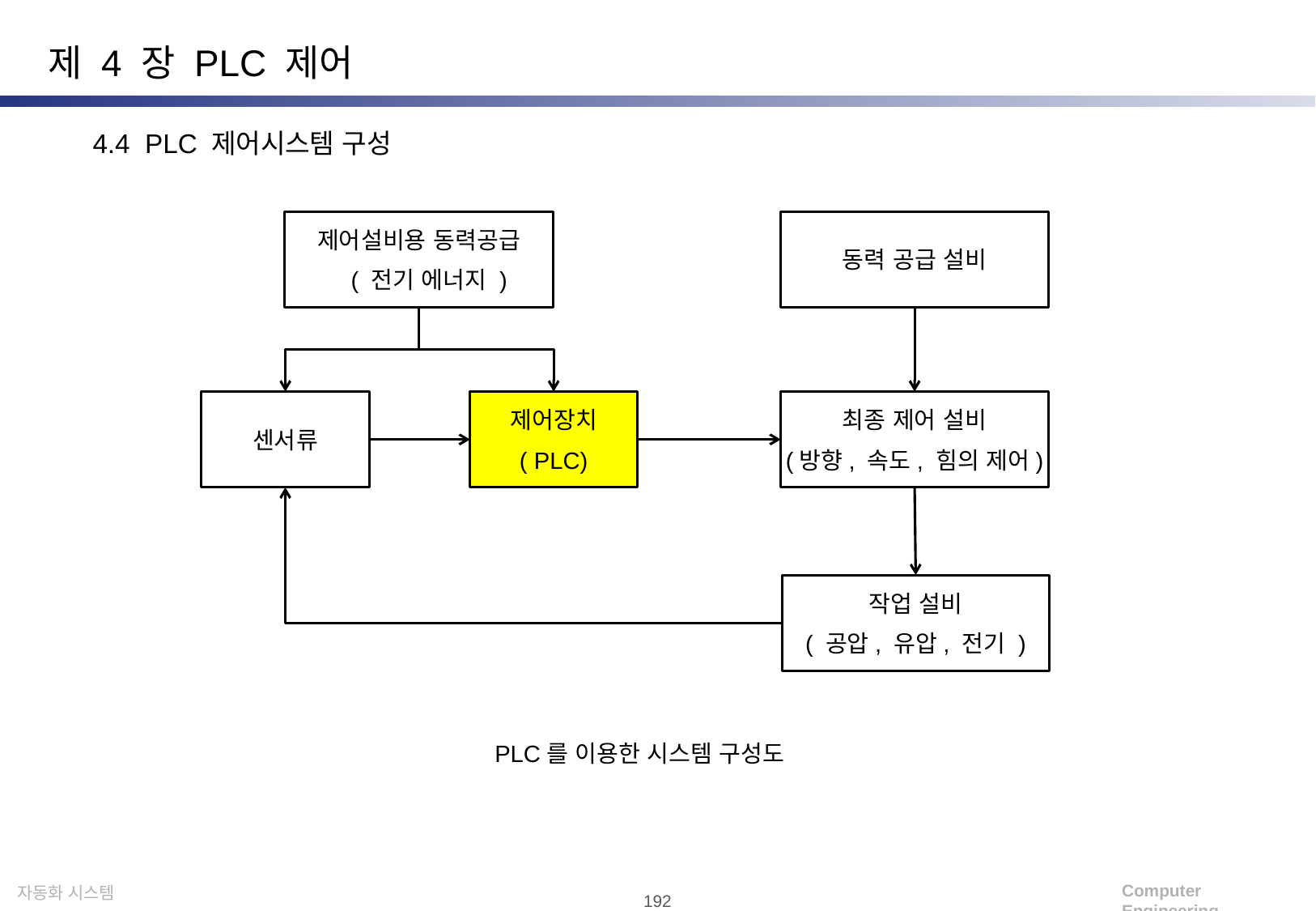

제 4 장 PLC 제어
4.4  PLC 제어시스템 구성
제어설비용 동력공급
   ( 전기 에너지 )
동력 공급 설비
센서류
제어장치
( PLC)
최종 제어 설비
(방향, 속도, 힘의 제어)
작업 설비
( 공압, 유압, 전기 )
PLC를 이용한 시스템 구성도